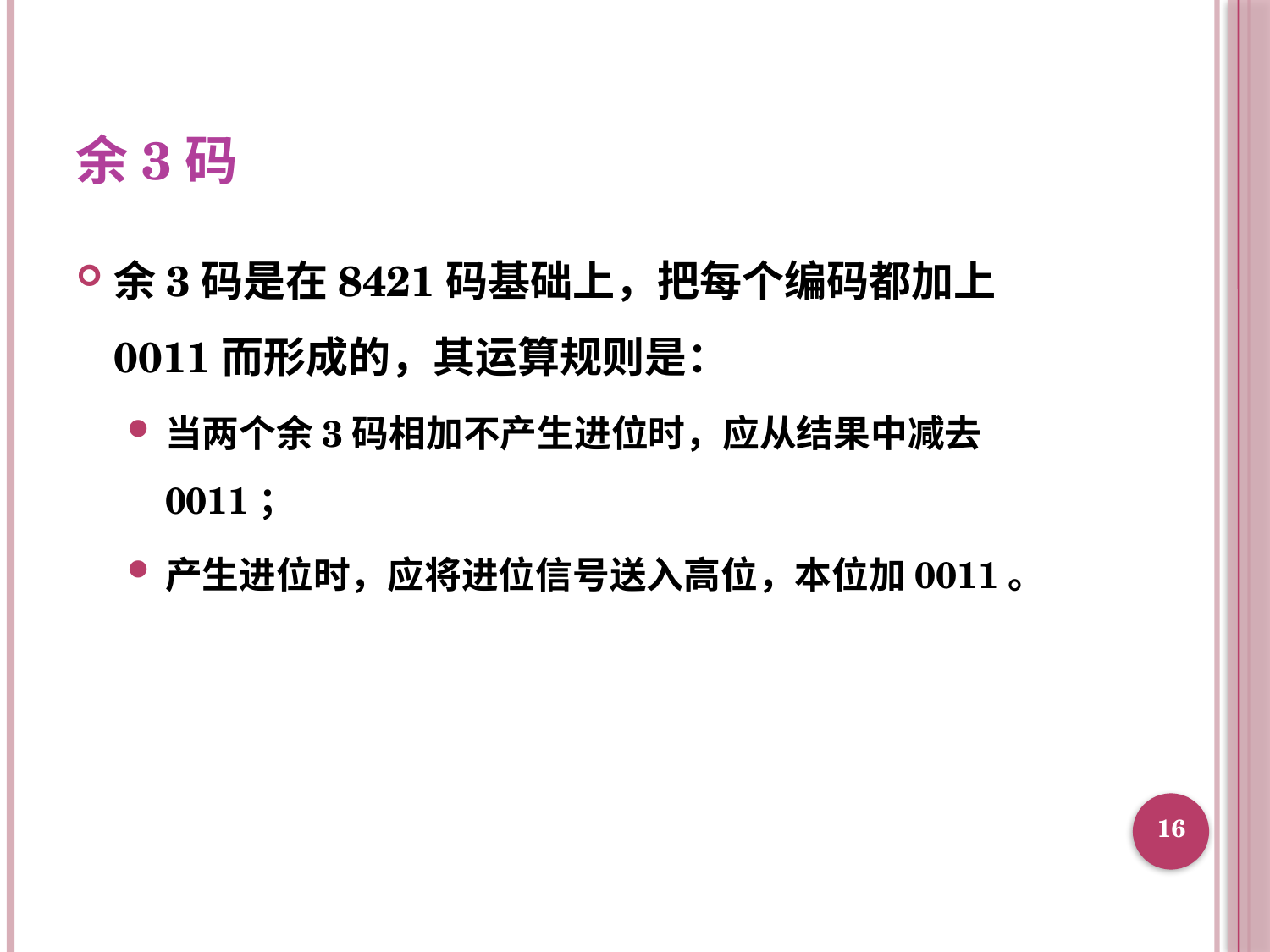

# 余3码
余3码是在8421码基础上，把每个编码都加上0011而形成的，其运算规则是：
当两个余3码相加不产生进位时，应从结果中减去0011；
产生进位时，应将进位信号送入高位，本位加0011。
16